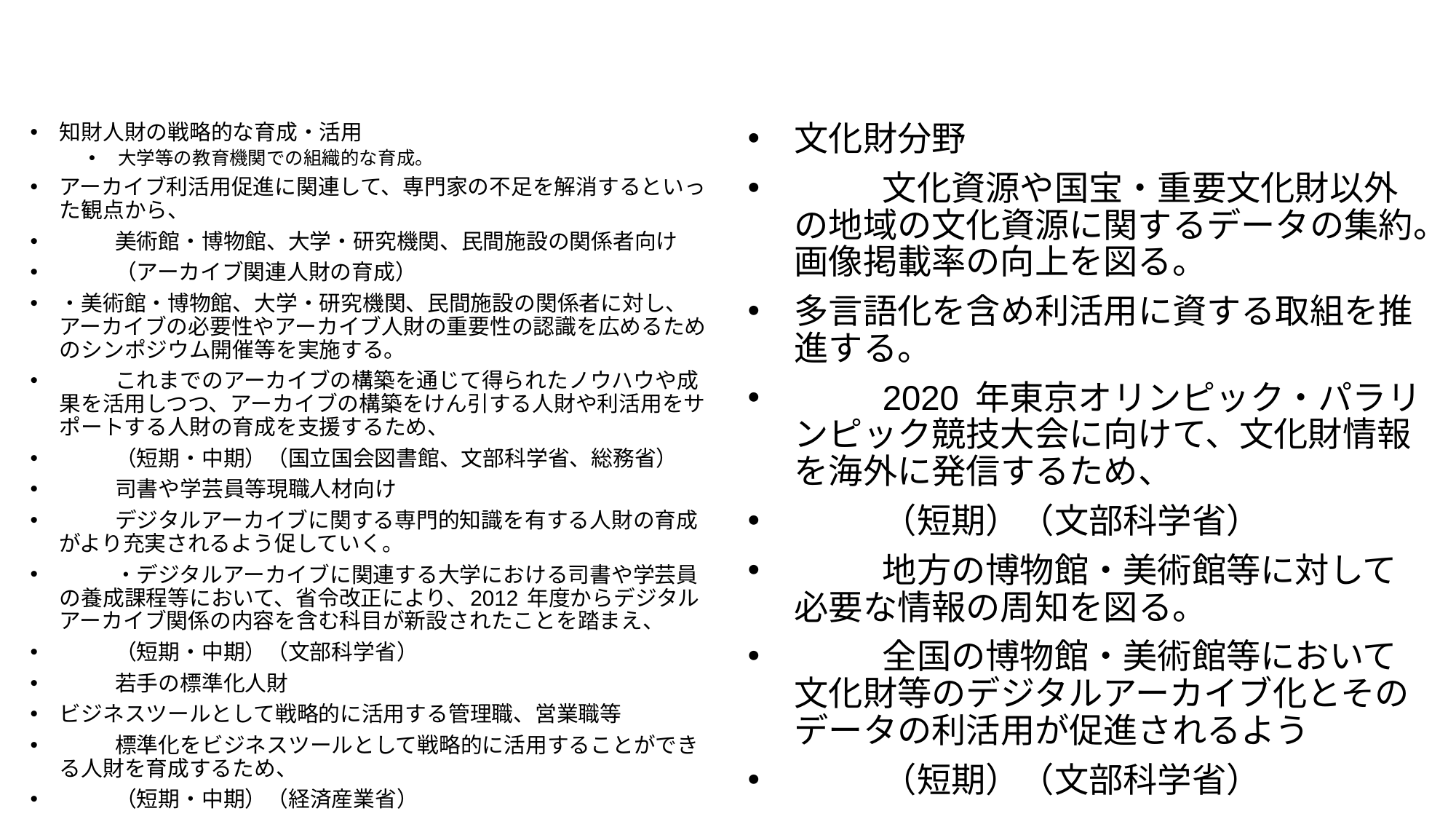

#
知財人財の戦略的な育成・活用
大学等の教育機関での組織的な育成。
アーカイブ利活用促進に関連して、専門家の不足を解消するといった観点から、
	美術館・博物館、大学・研究機関、民間施設の関係者向け
		（アーカイブ関連人財の育成）
・美術館・博物館、大学・研究機関、民間施設の関係者に対し、アーカイブの必要性やアーカイブ人財の重要性の認識を広めるためのシンポジウム開催等を実施する。
		これまでのアーカイブの構築を通じて得られたノウハウや成果を活用しつつ、アーカイブの構築をけん引する人財や利活用をサポートする人財の育成を支援するため、
		（短期・中期）（国立国会図書館、文部科学省、総務省）
	司書や学芸員等現職人材向け
		デジタルアーカイブに関する専門的知識を有する人財の育成がより充実されるよう促していく。
		・デジタルアーカイブに関連する大学における司書や学芸員の養成課程等において、省令改正により、2012 年度からデジタルアーカイブ関係の内容を含む科目が新設されたことを踏まえ、
		（短期・中期）（文部科学省）
	若手の標準化人財
ビジネスツールとして戦略的に活用する管理職、営業職等
		標準化をビジネスツールとして戦略的に活用することができる人財を育成するため、
		（短期・中期）（経済産業省）
文化財分野
	文化資源や国宝・重要文化財以外の地域の文化資源に関するデータの集約。画像掲載率の向上を図る。
多言語化を含め利活用に資する取組を推進する。
		2020 年東京オリンピック・パラリンピック競技大会に向けて、文化財情報を海外に発信するため、
		（短期）（文部科学省）
	地方の博物館・美術館等に対して必要な情報の周知を図る。
		全国の博物館・美術館等において文化財等のデジタルアーカイブ化とそのデータの利活用が促進されるよう
		（短期）（文部科学省）